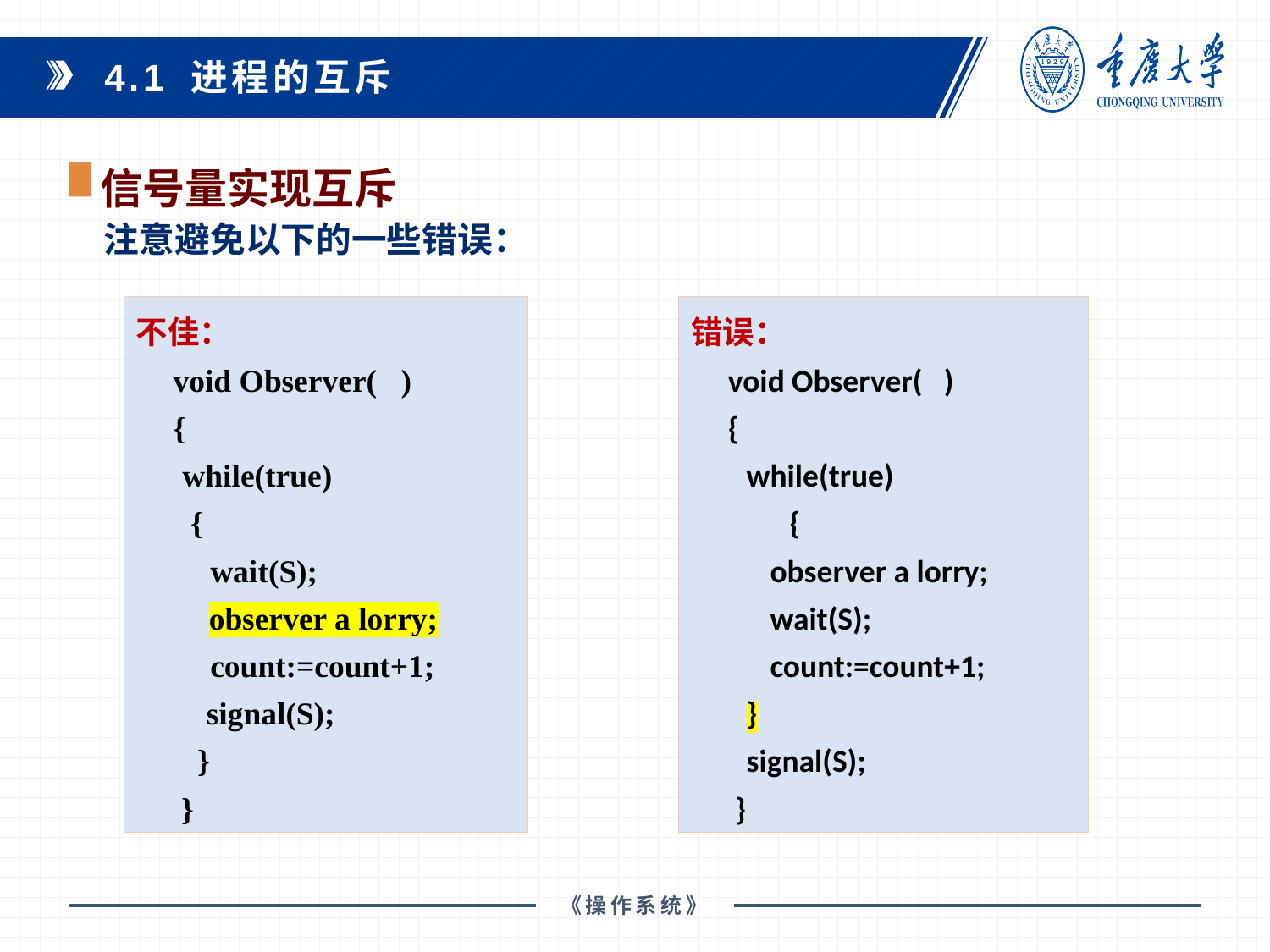

4.1 进程的互斥
信号量实现互斥

注意避免以下的一些错误：
不佳：
void Observer(   )
{
while(true)
 {
wait(S);
 observer a lorry;
count:=count+1;
   signal(S);
   }
 }
错误：
void Observer(   )
{
while(true)
      {
  observer a lorry;
  wait(S);
  count:=count+1;
}
signal(S);
 }